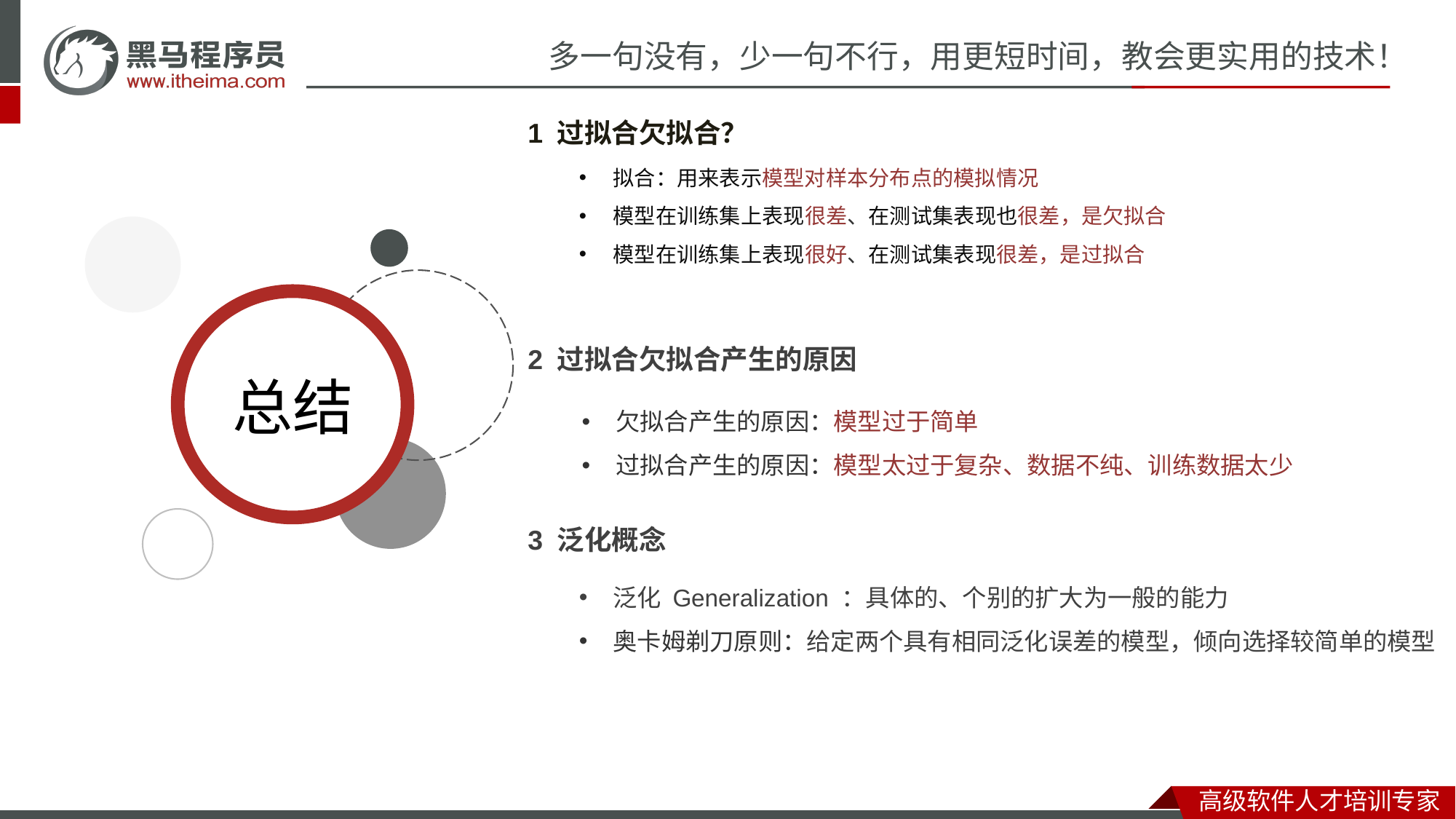

1 过拟合欠拟合？

拟合：用来表示模型对样本分布点的模拟情况
模型在训练集上表现很差、在测试集表现也很差，是欠拟合
模型在训练集上表现很好、在测试集表现很差，是过拟合
2 过拟合欠拟合产生的原因
欠拟合产生的原因：模型过于简单
过拟合产生的原因：模型太过于复杂、数据不纯、训练数据太少
3 泛化概念
泛化 Generalization ：具体的、个别的扩大为一般的能力
奥卡姆剃刀原则：给定两个具有相同泛化误差的模型，倾向选择较简单的模型